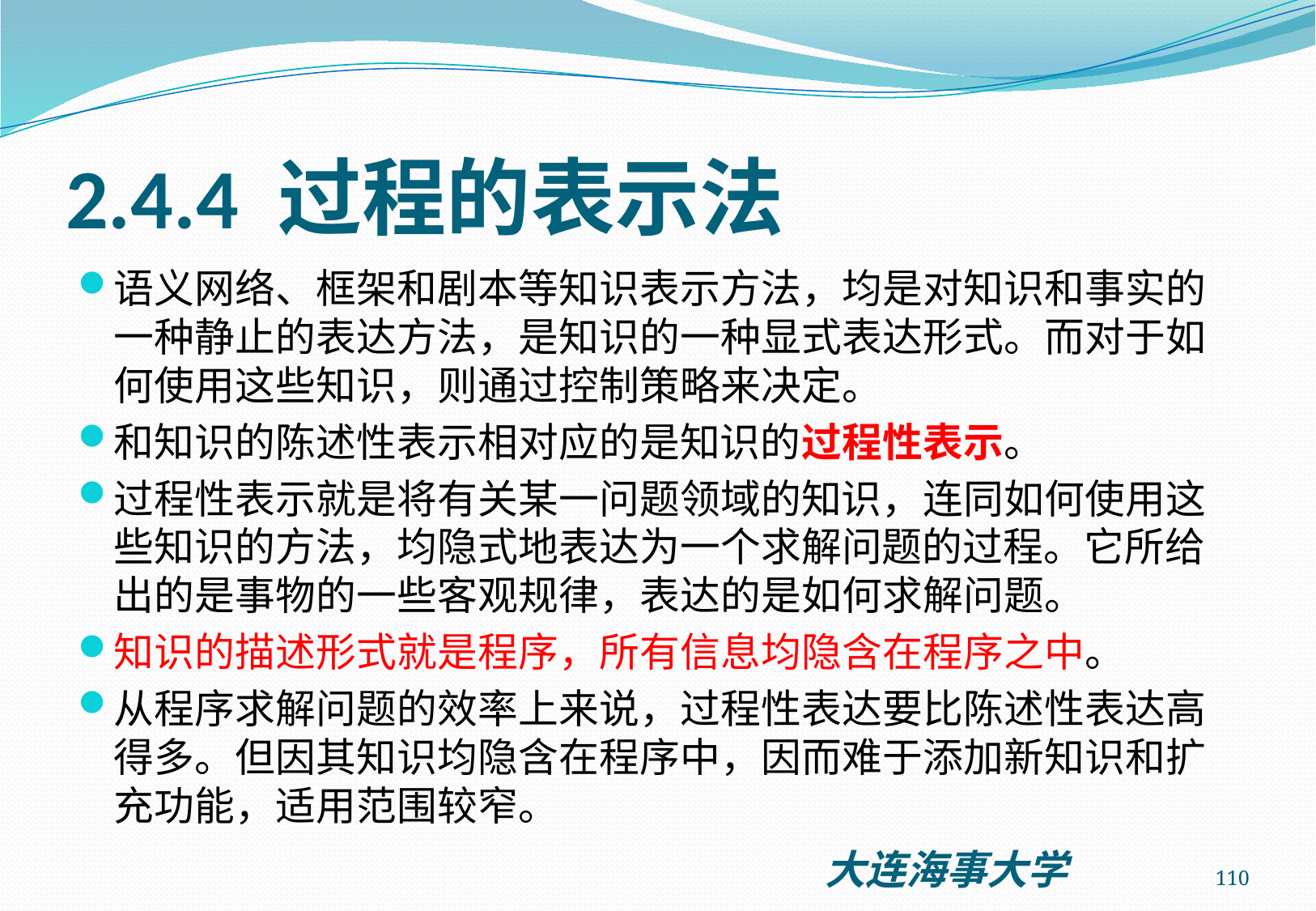

# 2.4.4 过程的表示法
语义网络、框架和剧本等知识表示方法，均是对知识和事实的一种静止的表达方法，是知识的一种显式表达形式。而对于如何使用这些知识，则通过控制策略来决定。
和知识的陈述性表示相对应的是知识的过程性表示。
过程性表示就是将有关某一问题领域的知识，连同如何使用这些知识的方法，均隐式地表达为一个求解问题的过程。它所给出的是事物的一些客观规律，表达的是如何求解问题。
知识的描述形式就是程序，所有信息均隐含在程序之中。
从程序求解问题的效率上来说，过程性表达要比陈述性表达高得多。但因其知识均隐含在程序中，因而难于添加新知识和扩充功能，适用范围较窄。
110